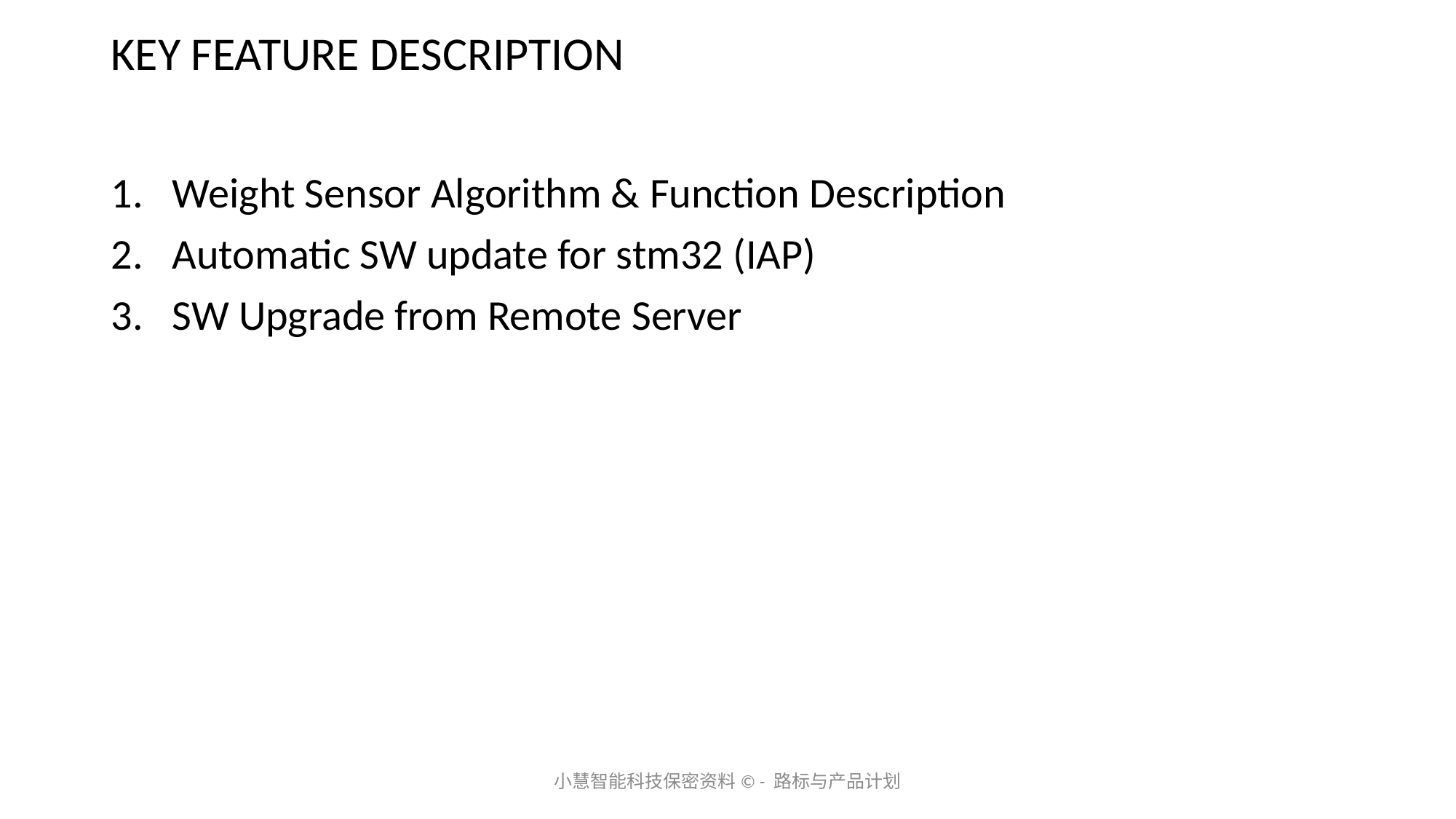

# KEY FEATURE DESCRIPTION

Weight Sensor Algorithm & Function Description
Automatic SW update for stm32 (IAP)
SW Upgrade from Remote Server

小慧智能科技保密资料© - 路标与产品计划
2